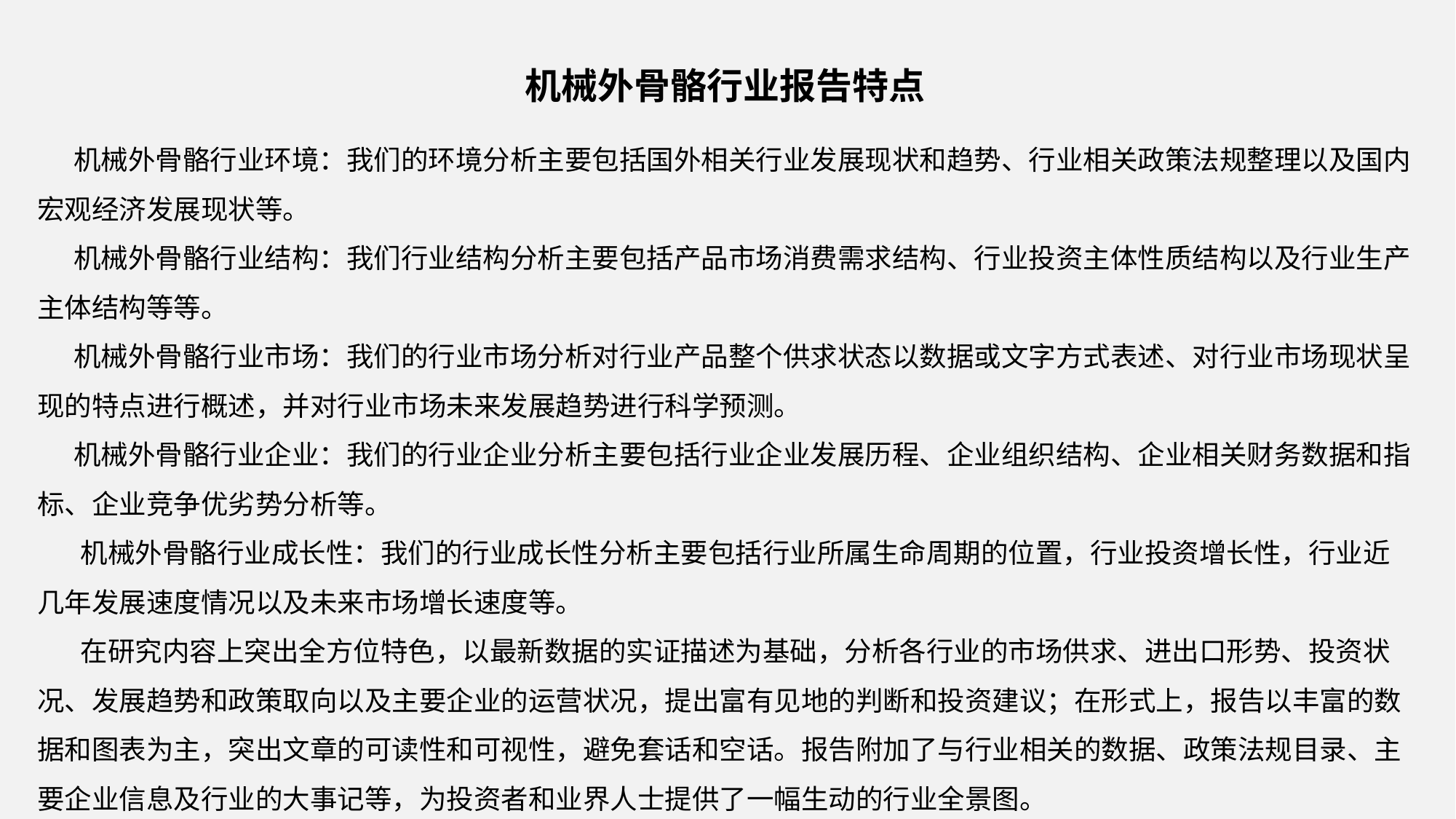

机械外骨骼行业报告特点
机械外骨骼行业环境：我们的环境分析主要包括国外相关行业发展现状和趋势、行业相关政策法规整理以及国内宏观经济发展现状等。
机械外骨骼行业结构：我们行业结构分析主要包括产品市场消费需求结构、行业投资主体性质结构以及行业生产主体结构等等。
机械外骨骼行业市场：我们的行业市场分析对行业产品整个供求状态以数据或文字方式表述、对行业市场现状呈现的特点进行概述，并对行业市场未来发展趋势进行科学预测。
机械外骨骼行业企业：我们的行业企业分析主要包括行业企业发展历程、企业组织结构、企业相关财务数据和指标、企业竞争优劣势分析等。
机械外骨骼行业成长性：我们的行业成长性分析主要包括行业所属生命周期的位置，行业投资增长性，行业近几年发展速度情况以及未来市场增长速度等。
在研究内容上突出全方位特色，以最新数据的实证描述为基础，分析各行业的市场供求、进出口形势、投资状况、发展趋势和政策取向以及主要企业的运营状况，提出富有见地的判断和投资建议；在形式上，报告以丰富的数据和图表为主，突出文章的可读性和可视性，避免套话和空话。报告附加了与行业相关的数据、政策法规目录、主要企业信息及行业的大事记等，为投资者和业界人士提供了一幅生动的行业全景图。